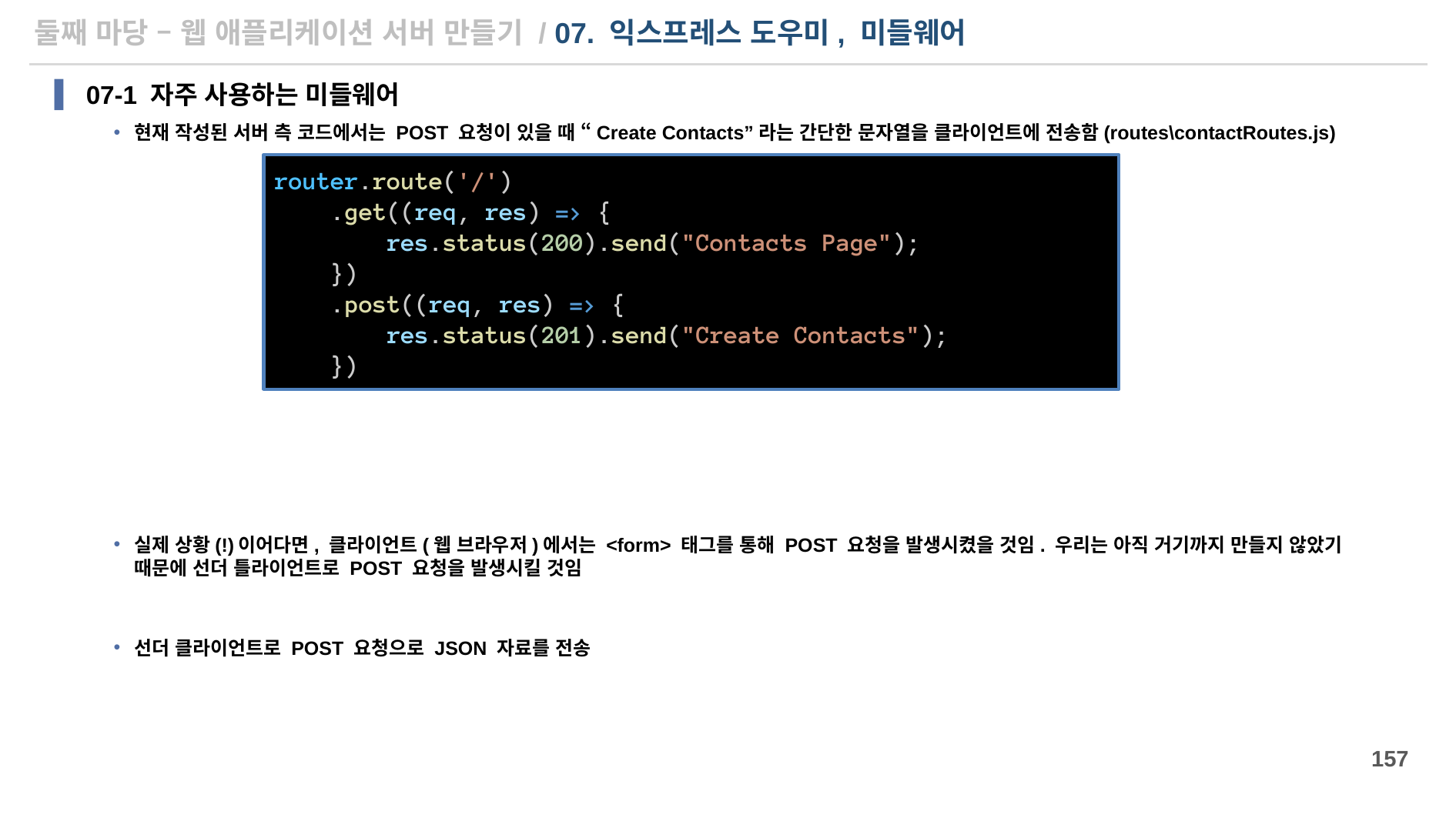

# 둘째 마당 – 웹 애플리케이션 서버 만들기 / 07. 익스프레스 도우미, 미들웨어
07-1 자주 사용하는 미들웨어
현재 작성된 서버 측 코드에서는 POST 요청이 있을 때 “Create Contacts”라는 간단한 문자열을 클라이언트에 전송함(routes\contactRoutes.js)

실제 상황(!)이어다면, 클라이언트(웹 브라우저)에서는 <form> 태그를 통해 POST 요청을 발생시켰을 것임. 우리는 아직 거기까지 만들지 않았기 때문에 선더 틀라이언트로 POST 요청을 발생시킬 것임

선더 클라이언트로 POST 요청으로 JSON 자료를 전송
router.route('/')
    .get((req, res) => {
        res.status(200).send("Contacts Page");
    })
    .post((req, res) => {
        res.status(201).send("Create Contacts");
    })
157